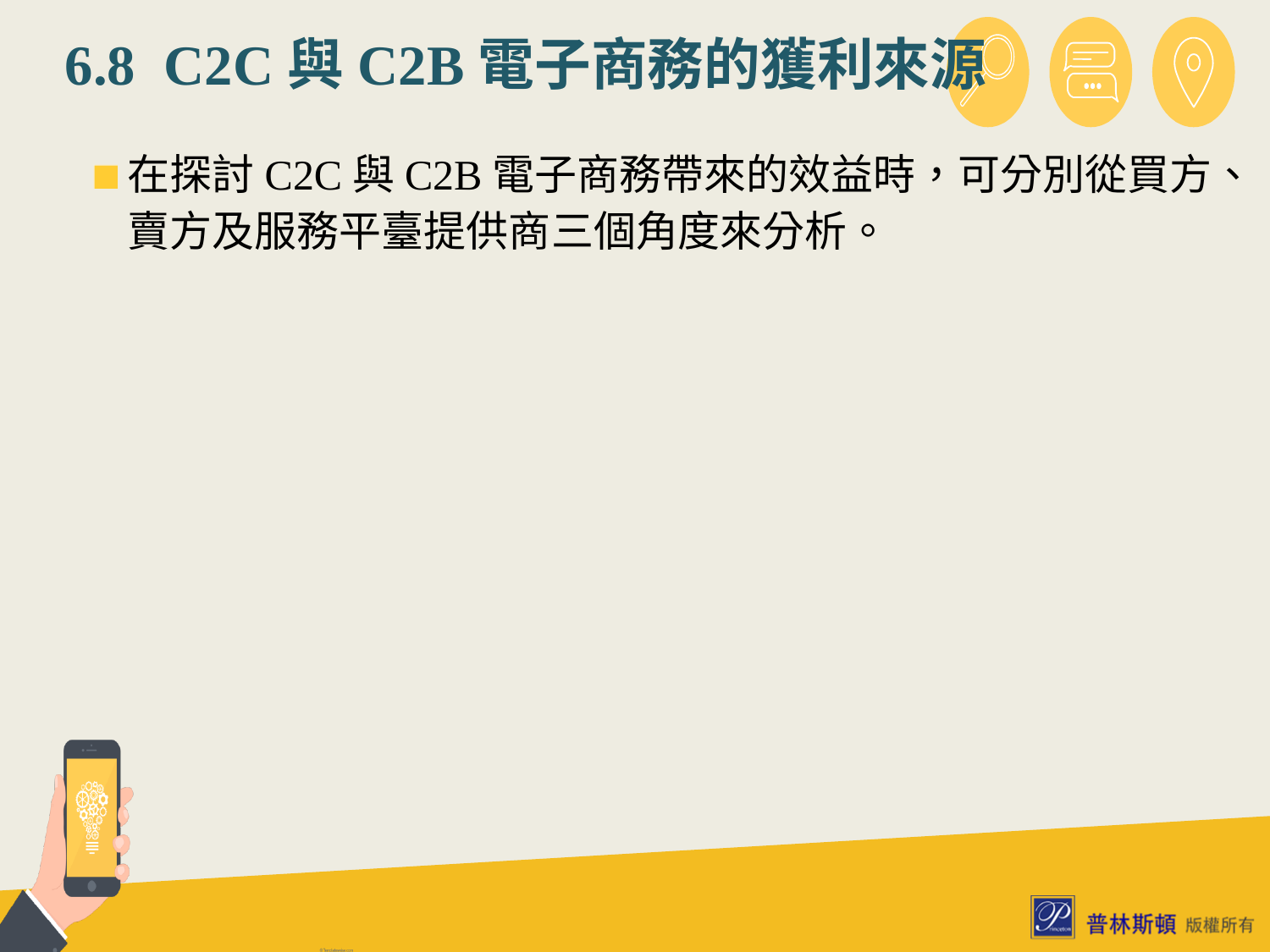

# 6.8  C2C與C2B電子商務的獲利來源
在探討C2C與C2B電子商務帶來的效益時，可分別從買方、賣方及服務平臺提供商三個角度來分析。